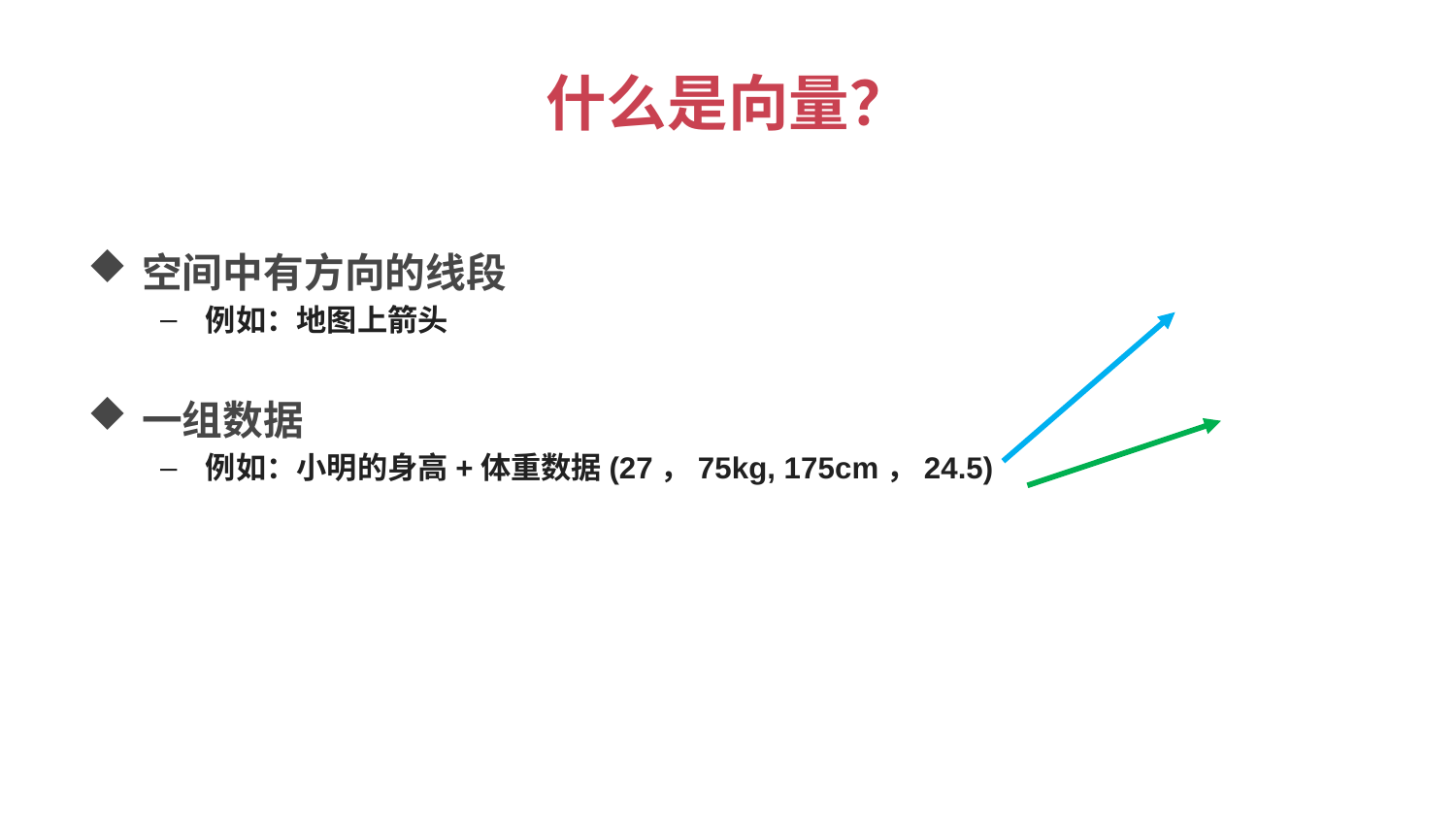

# 什么是向量？
空间中有方向的线段
例如：地图上箭头
一组数据
例如：小明的身高+体重数据(27，75kg, 175cm，24.5)